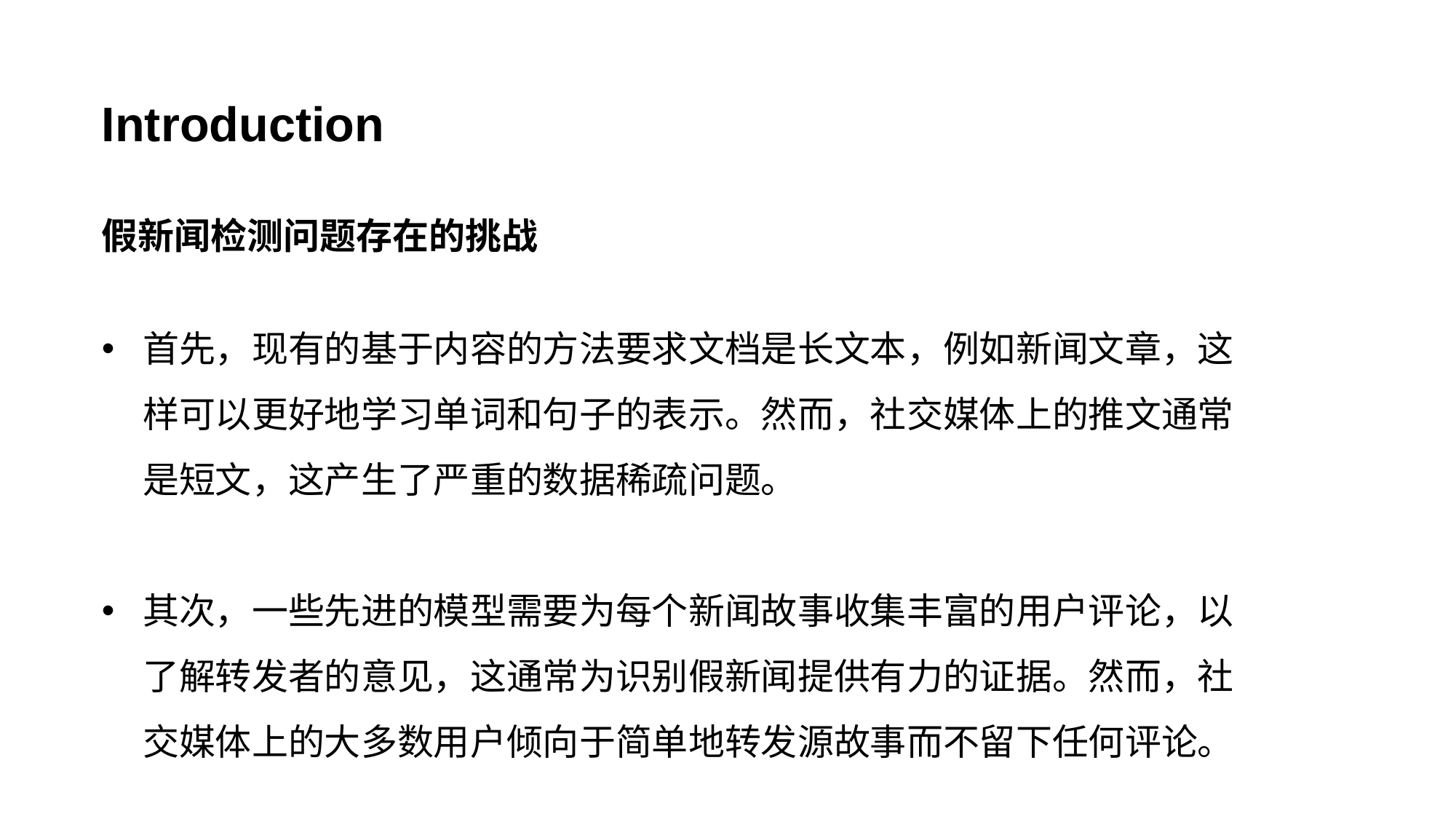

Introduction
假新闻检测问题存在的挑战
首先，现有的基于内容的方法要求文档是长文本，例如新闻文章，这样可以更好地学习单词和句子的表示。然而，社交媒体上的推文通常是短文，这产生了严重的数据稀疏问题。

其次，一些先进的模型需要为每个新闻故事收集丰富的用户评论，以了解转发者的意见，这通常为识别假新闻提供有力的证据。然而，社交媒体上的大多数用户倾向于简单地转发源故事而不留下任何评论。